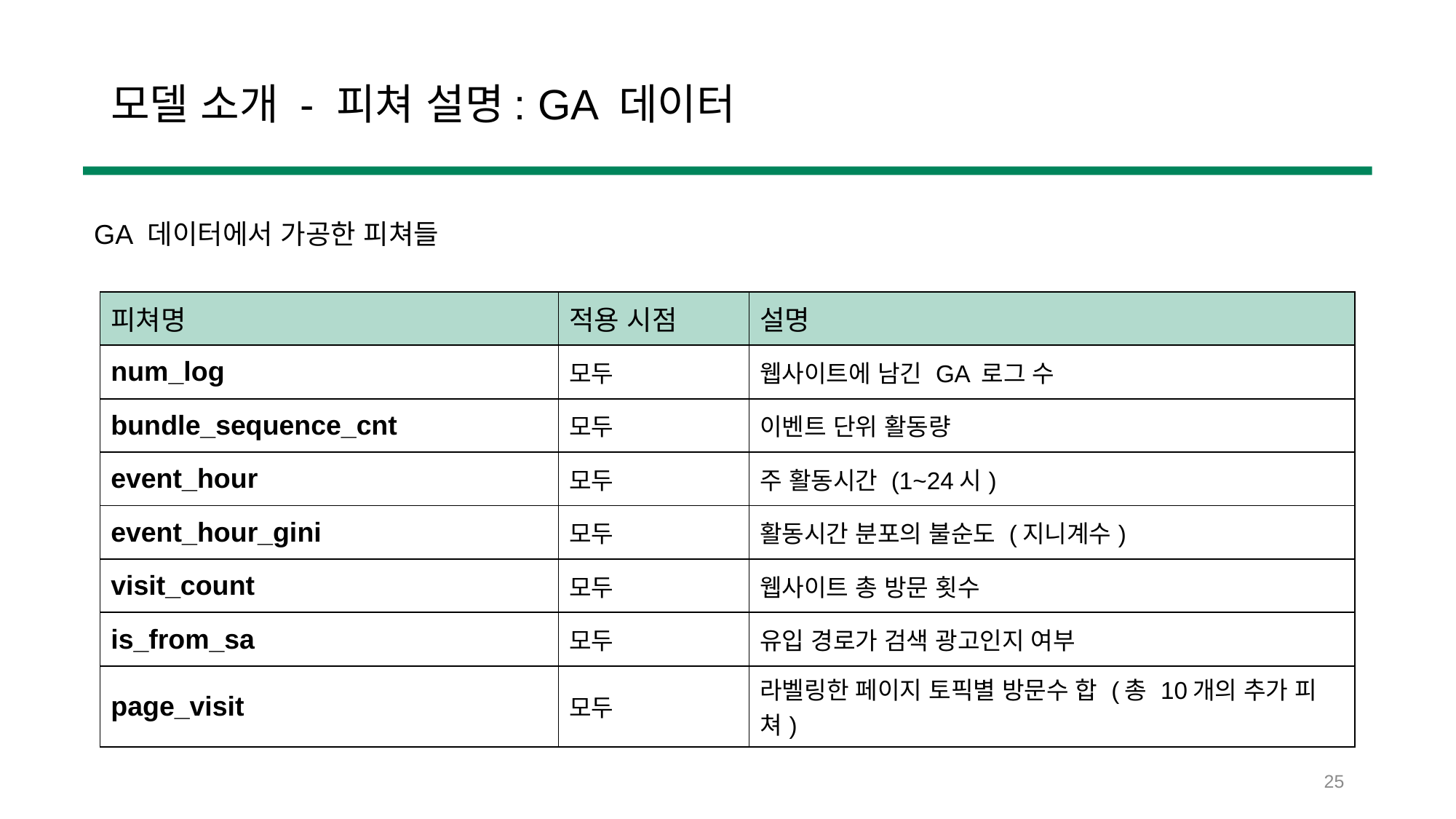

# 모델 소개 - 피쳐 설명: GA 데이터

GA 데이터에서 가공한 피쳐들
| 피쳐명 | 적용 시점 | 설명 |
| --- | --- | --- |
| num\_log | 모두 | 웹사이트에 남긴 GA 로그 수 |
| bundle\_sequence\_cnt | 모두 | 이벤트 단위 활동량 |
| event\_hour | 모두 | 주 활동시간 (1~24시) |
| event\_hour\_gini | 모두 | 활동시간 분포의 불순도 (지니계수) |
| visit\_count | 모두 | 웹사이트 총 방문 횟수 |
| is\_from\_sa | 모두 | 유입 경로가 검색 광고인지 여부 |
| page\_visit | 모두 | 라벨링한 페이지 토픽별 방문수 합 (총 10개의 추가 피쳐) |
25